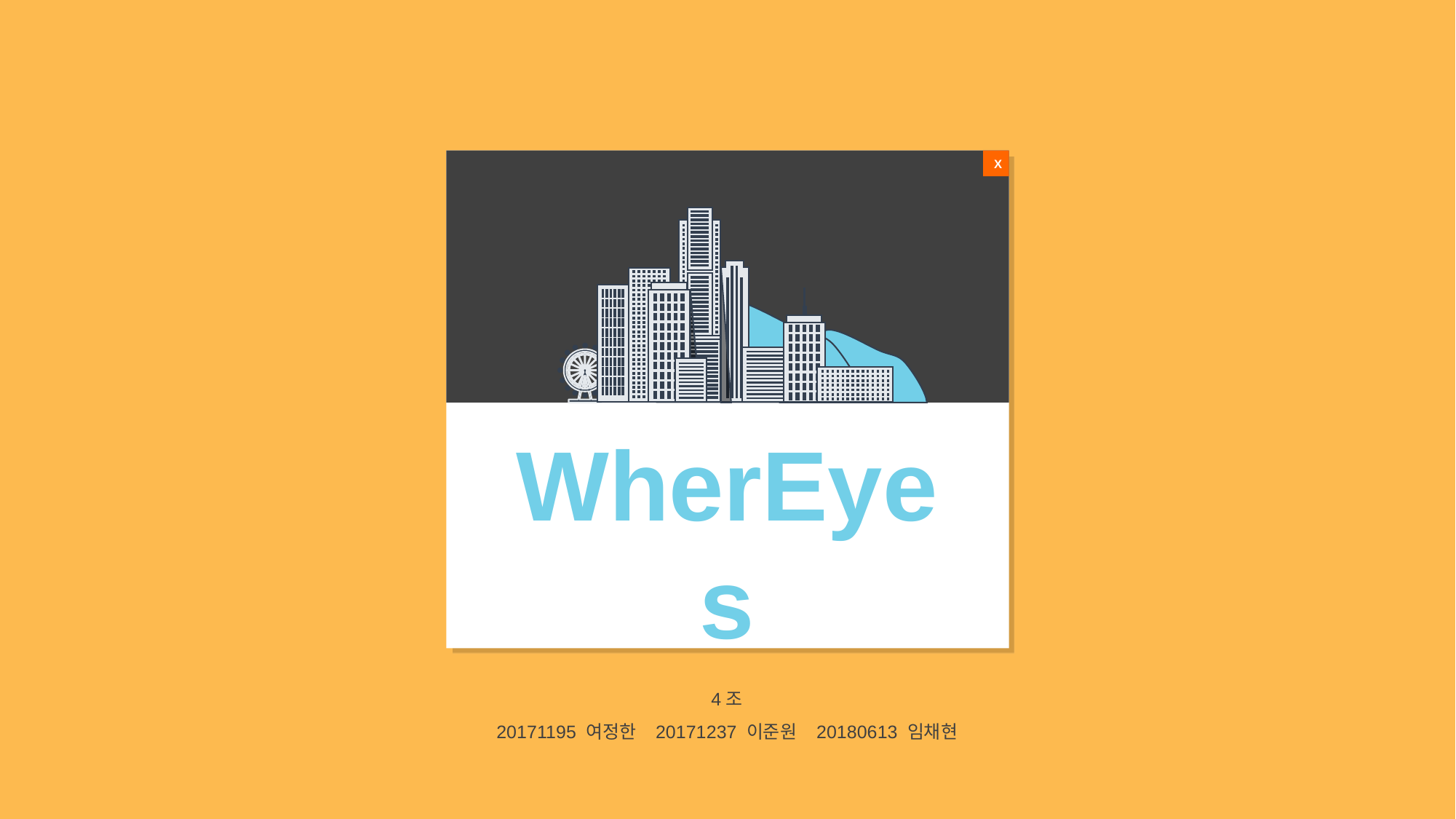

X

WherEyes

4조
20171195 여정한   20171237 이준원   20180613 임채현